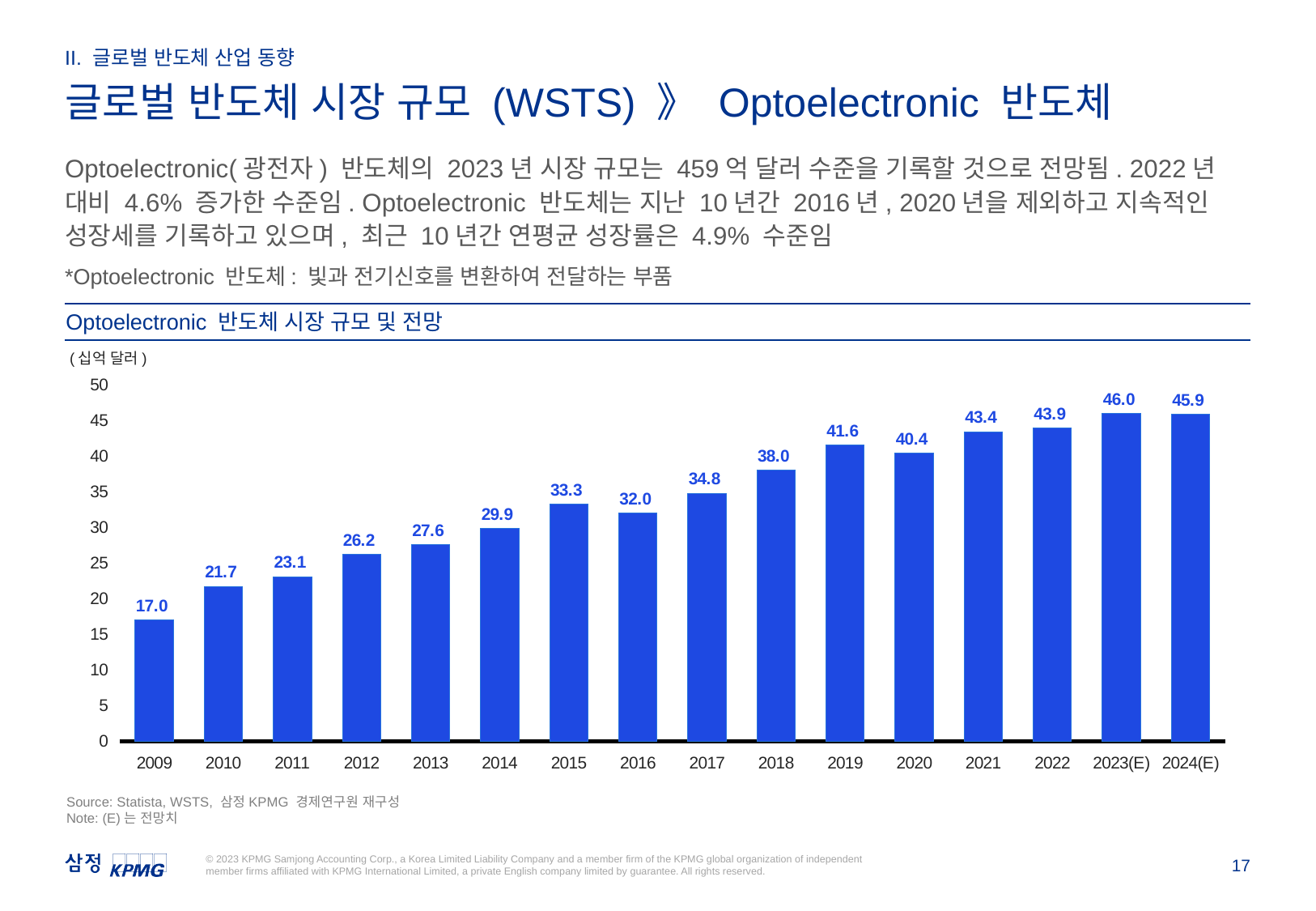

II. 글로벌 반도체 산업 동향
글로벌 반도체 시장 규모 (WSTS) 》 Optoelectronic 반도체
Optoelectronic(광전자) 반도체의 2023년 시장 규모는 459억 달러 수준을 기록할 것으로 전망됨. 2022년 대비 4.6% 증가한 수준임. Optoelectronic 반도체는 지난 10년간 2016년, 2020년을 제외하고 지속적인 성장세를 기록하고 있으며, 최근 10년간 연평균 성장률은 4.9% 수준임
*Optoelectronic 반도체: 빛과 전기신호를 변환하여 전달하는 부품
Optoelectronic 반도체 시장 규모 및 전망
(십억 달러)

### Chart

| Category | Column1 |
|---|---|
| 2009 | 17.04 |
| 2010 | 21.7 |
| 2011 | 23.09 |
| 2012 | 26.2 |
| 2013 | 27.57 |
| 2014 | 29.87 |
| 2015 | 33.26 |
| 2016 | 31.99 |
| 2017 | 34.81 |
| 2018 | 38.03 |
| 2019 | 41.56 |
| 2020 | 40.4 |
| 2021 | 43.4 |
| 2022 | 43.91 |
| 2023(E) | 45.95 |
| 2024(E) | 45.88 |
Source: Statista, WSTS, 삼정KPMG 경제연구원 재구성
Note: (E)는 전망치